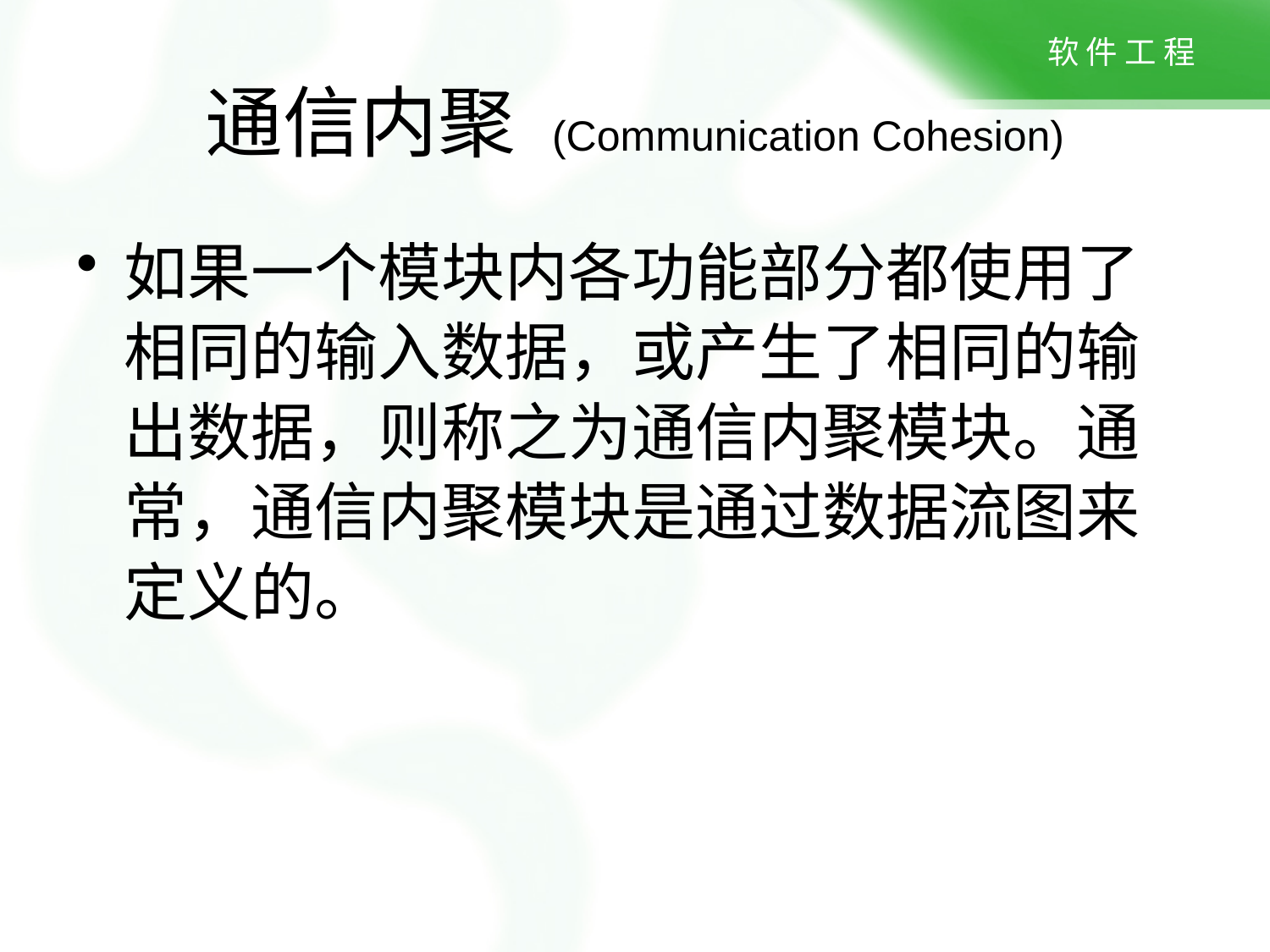

通信内聚 (Communication Cohesion)
如果一个模块内各功能部分都使用了相同的输入数据，或产生了相同的输出数据，则称之为通信内聚模块。通常，通信内聚模块是通过数据流图来定义的。